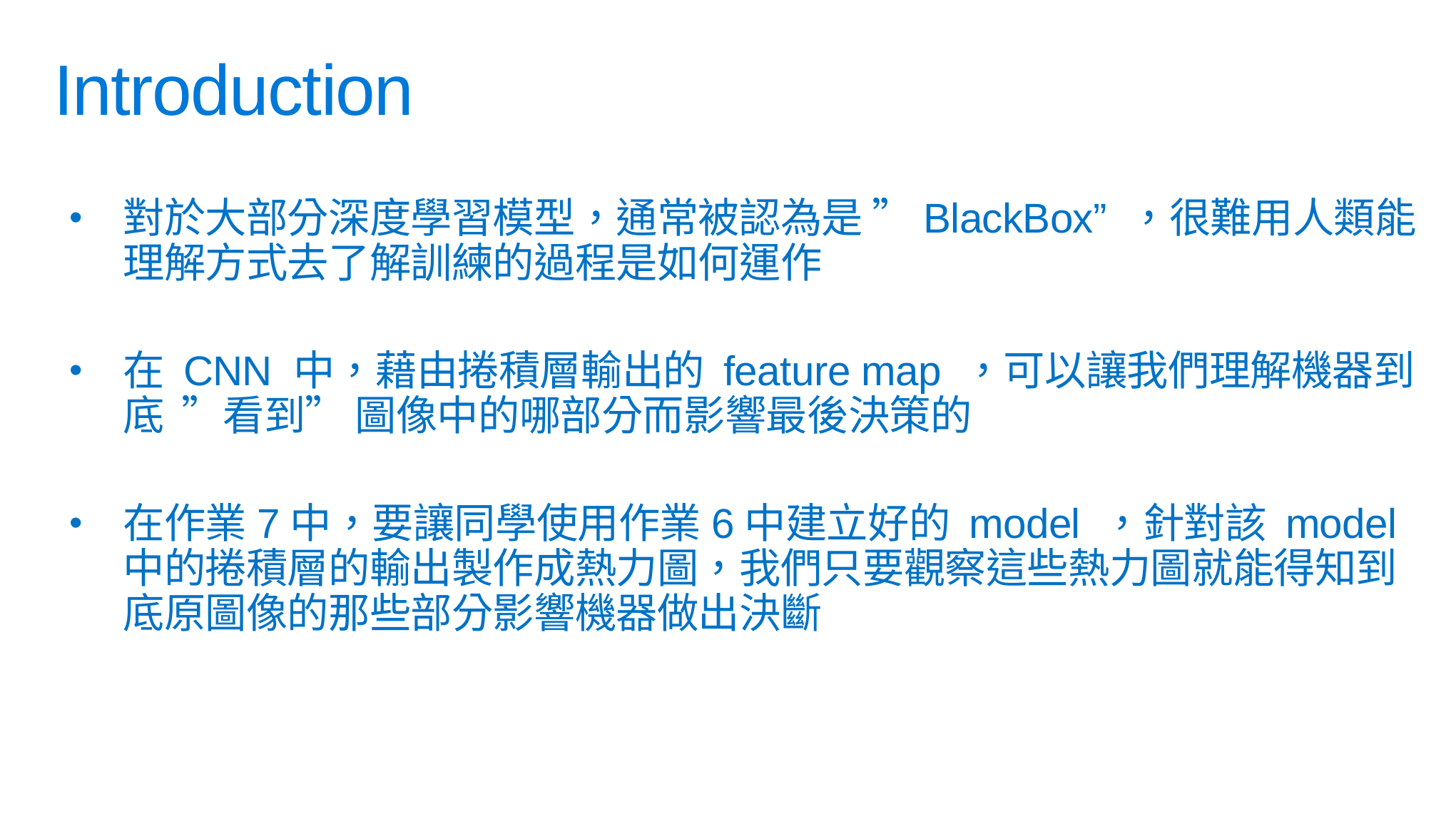

# Introduction
對於大部分深度學習模型，通常被認為是 ”BlackBox” ，很難用人類能理解方式去了解訓練的過程是如何運作

在 CNN 中，藉由捲積層輸出的 feature map ，可以讓我們理解機器到底  ”看到” 圖像中的哪部分而影響最後決策的

在作業7中，要讓同學使用作業6中建立好的 model ，針對該 model 中的捲積層的輸出製作成熱力圖，我們只要觀察這些熱力圖就能得知到底原圖像的那些部分影響機器做出決斷